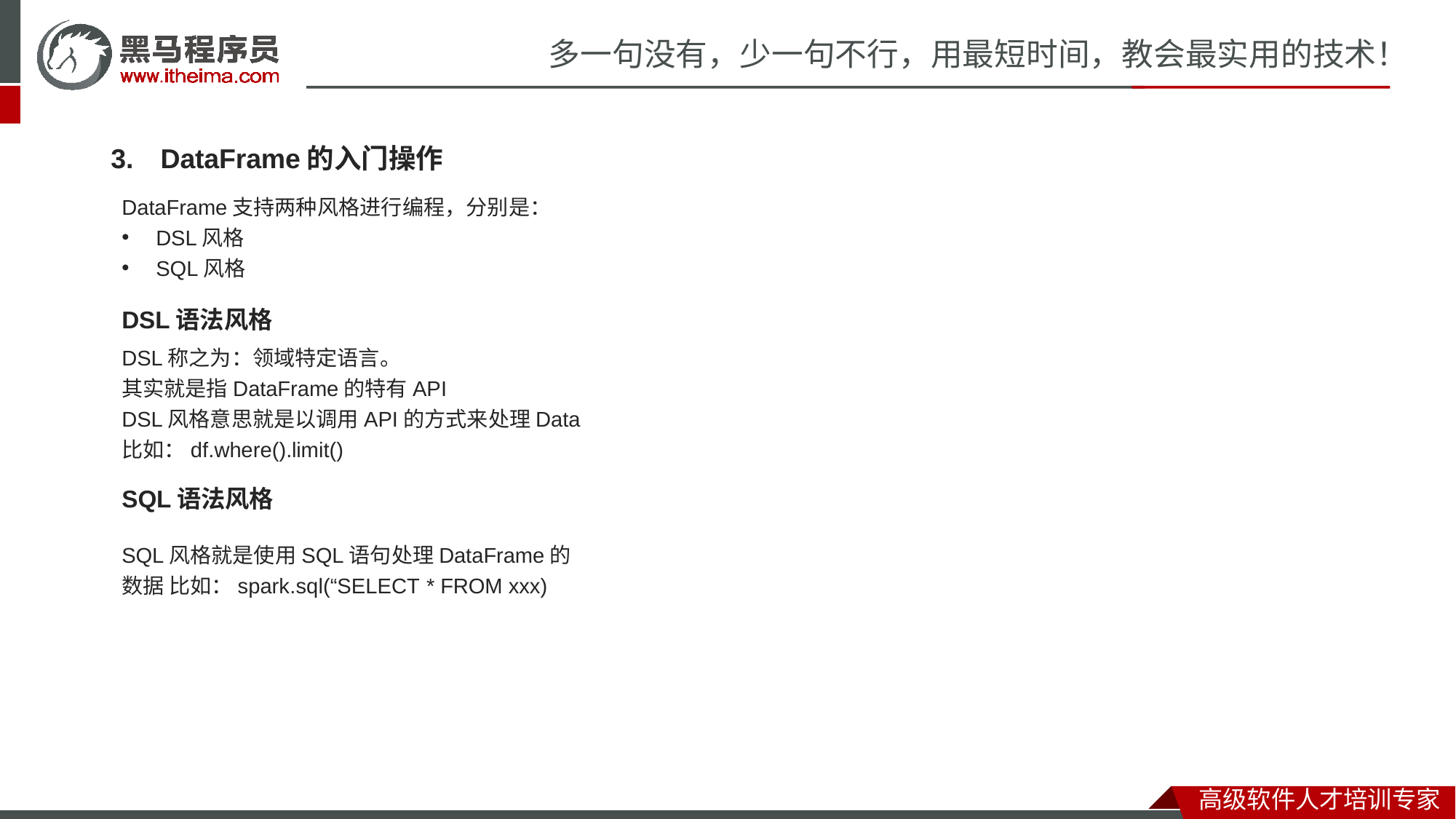

# 多一句没有，少一句不行，用最短时间，教会最实用的技术！

DataFrame的入门操作
DataFrame支持两种风格进行编程，分别是：
DSL风格
SQL风格
DSL语法风格
DSL称之为：领域特定语言。
其实就是指DataFrame的特有API
DSL风格意思就是以调用API的方式来处理Data
比如：df.where().limit()

SQL语法风格
SQL风格就是使用SQL语句处理DataFrame的数据 比如：spark.sql(“SELECT * FROM xxx)
高级软件人才培训专家